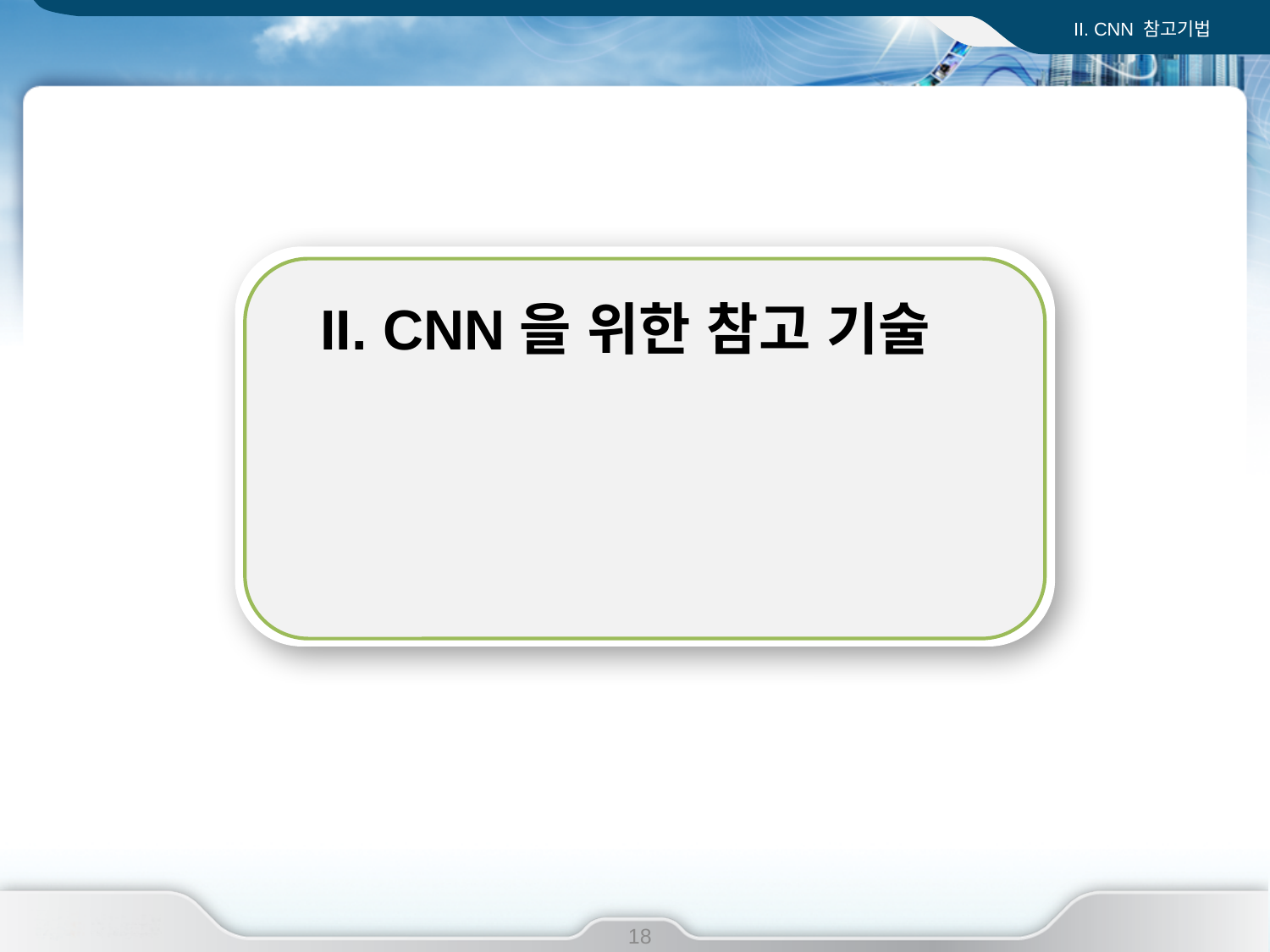

II. CNN 참고기법

II. CNN을 위한 참고 기술
I. 사업 개요
18